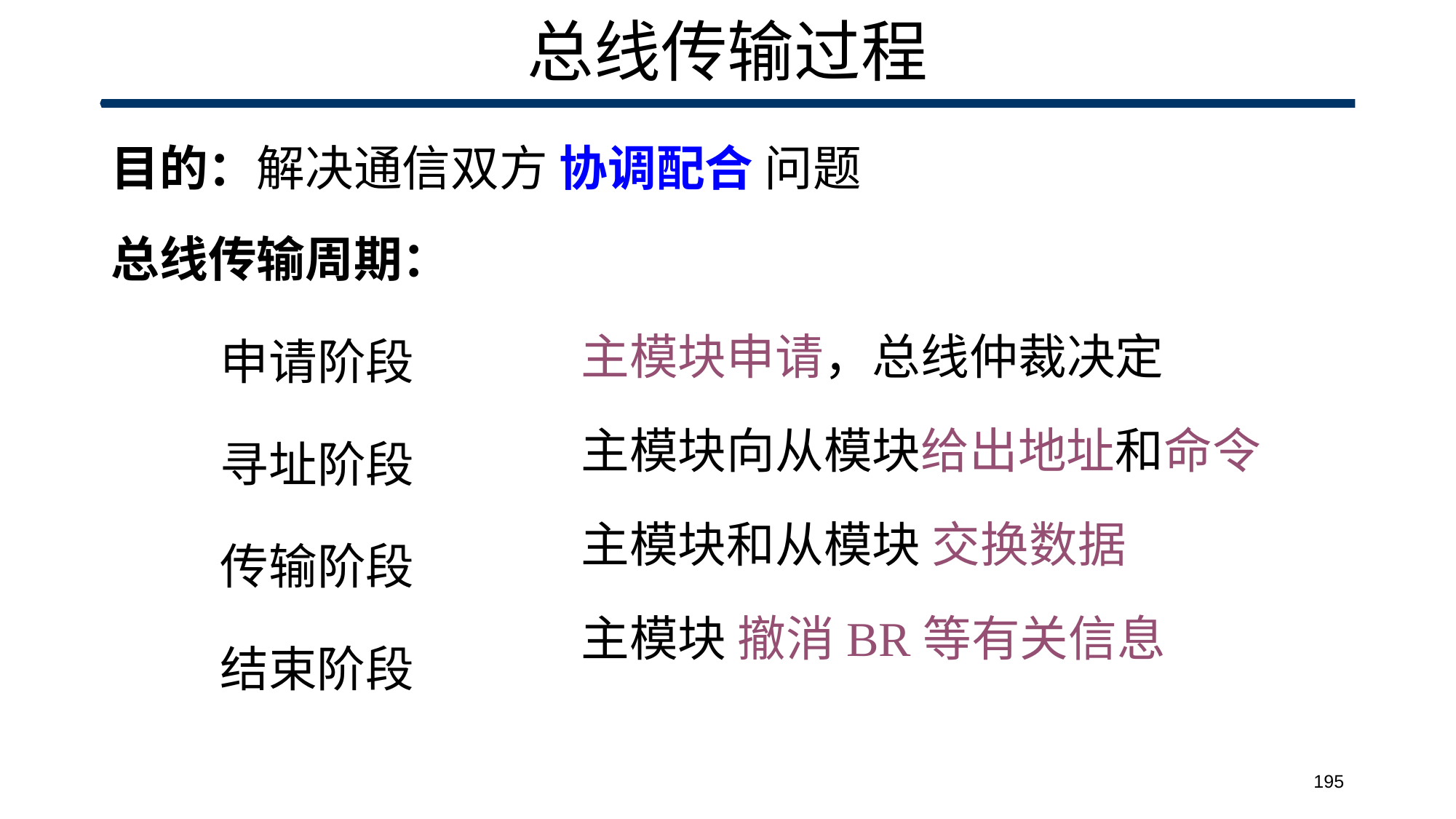

# 总线传输过程
目的：解决通信双方 协调配合 问题
总线传输周期：
	申请阶段
	寻址阶段
	传输阶段
	结束阶段
主模块申请，总线仲裁决定
主模块向从模块给出地址和命令
主模块和从模块 交换数据
主模块 撤消BR等有关信息
195